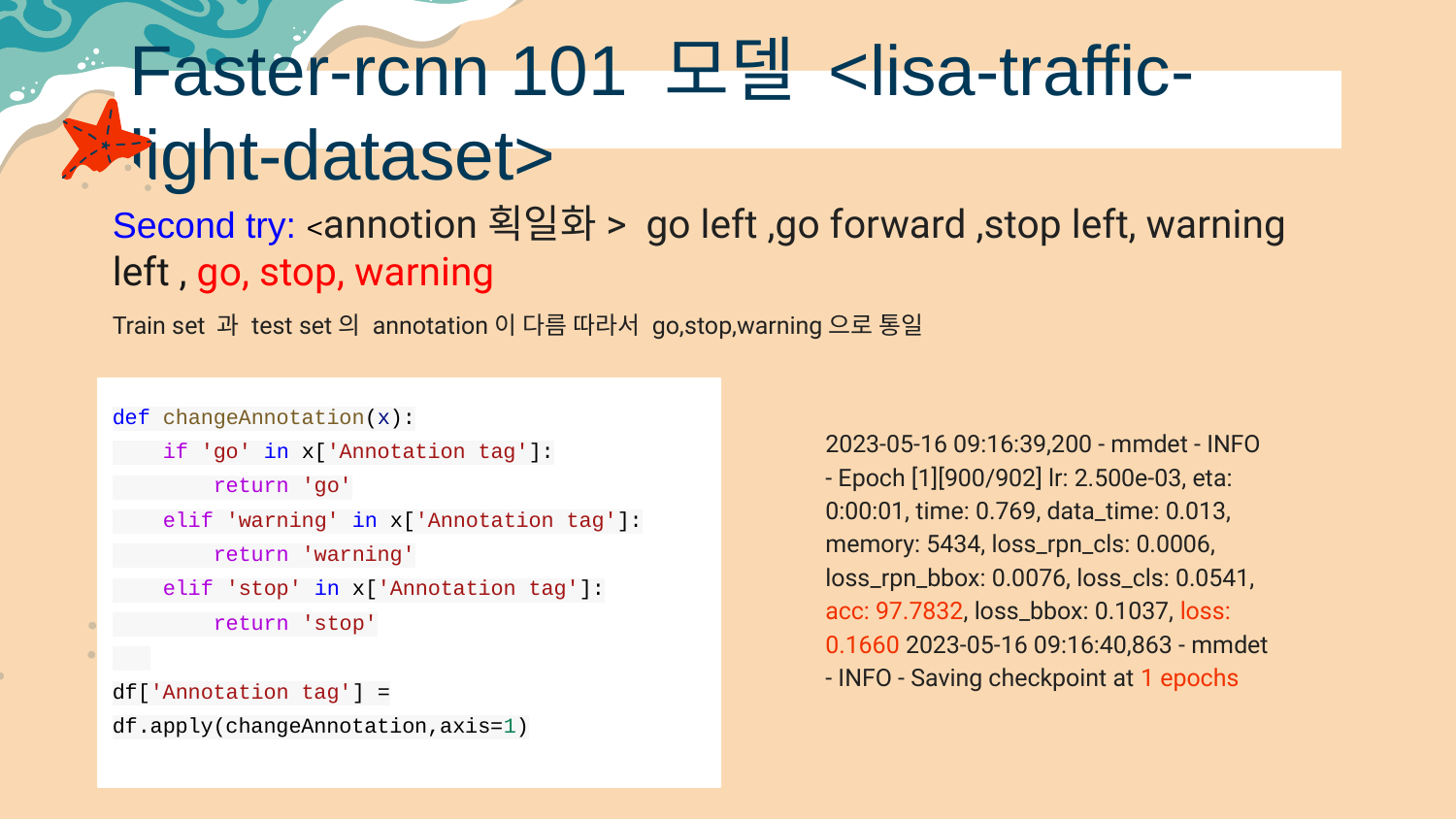

# Faster-rcnn 101 모델 <lisa-traffic-light-dataset>

Second try: <annotion획일화>  go left ,go forward ,stop left, warning left , go, stop, warning
Train set 과 test set의 annotation이 다름 따라서 go,stop,warning으로 통일

2023-05-16 09:16:39,200 - mmdet - INFO - Epoch [1][900/902] lr: 2.500e-03, eta: 0:00:01, time: 0.769, data_time: 0.013, memory: 5434, loss_rpn_cls: 0.0006, loss_rpn_bbox: 0.0076, loss_cls: 0.0541, acc: 97.7832, loss_bbox: 0.1037, loss: 0.1660 2023-05-16 09:16:40,863 - mmdet - INFO - Saving checkpoint at 1 epochs
def changeAnnotation(x):
    if 'go' in x['Annotation tag']:
        return 'go'
    elif 'warning' in x['Annotation tag']:
        return 'warning'
    elif 'stop' in x['Annotation tag']:
        return 'stop'

df['Annotation tag'] = df.apply(changeAnnotation,axis=1)